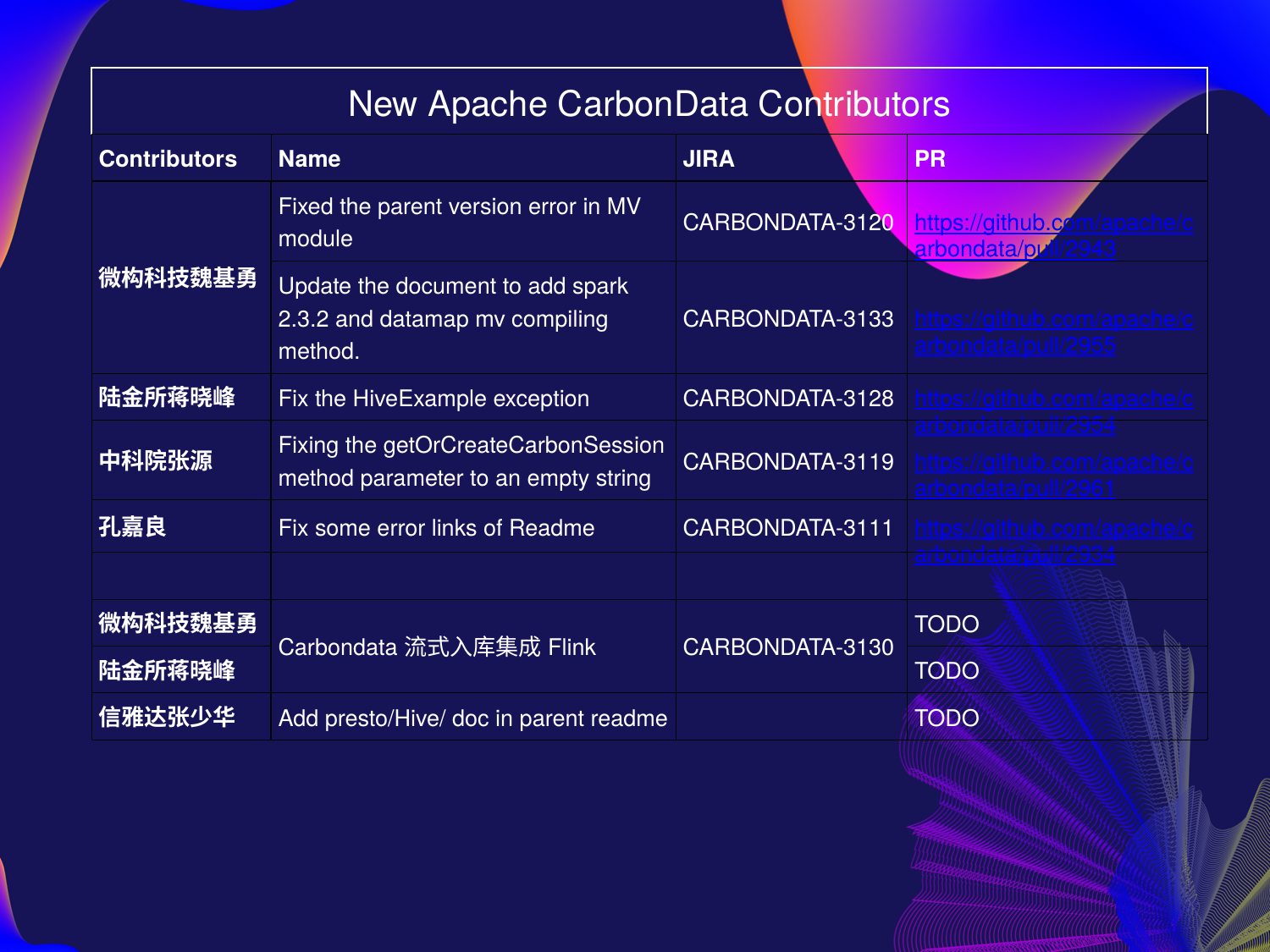

| New Apache CarbonData Contributors |  |  |  |
| --- | --- | --- | --- |
| Contributors | Name | JIRA | PR |
| 微构科技魏基勇 | Fixed the parent version error in MV module | CARBONDATA-3120 | https://github.com/apache/carbondata/pull/2943 |
|  | Update the document to add spark 2.3.2 and datamap mv compiling method. | CARBONDATA-3133 | https://github.com/apache/carbondata/pull/2955 |
| 陆金所蒋晓峰 | Fix the HiveExample exception | CARBONDATA-3128 | https://github.com/apache/carbondata/pull/2954 |
| 中科院张源 | Fixing the getOrCreateCarbonSession method parameter to an empty string | CARBONDATA-3119 | https://github.com/apache/carbondata/pull/2961 |
| 孔嘉良 | Fix some error links of Readme | CARBONDATA-3111 | https://github.com/apache/carbondata/pull/2934 |
|  |  |  |  |
| 微构科技魏基勇 | Carbondata流式入库集成Flink | CARBONDATA-3130 | TODO |
| 陆金所蒋晓峰 |  |  | TODO |
| 信雅达张少华 | Add presto/Hive/ doc in parent readme |  | TODO |